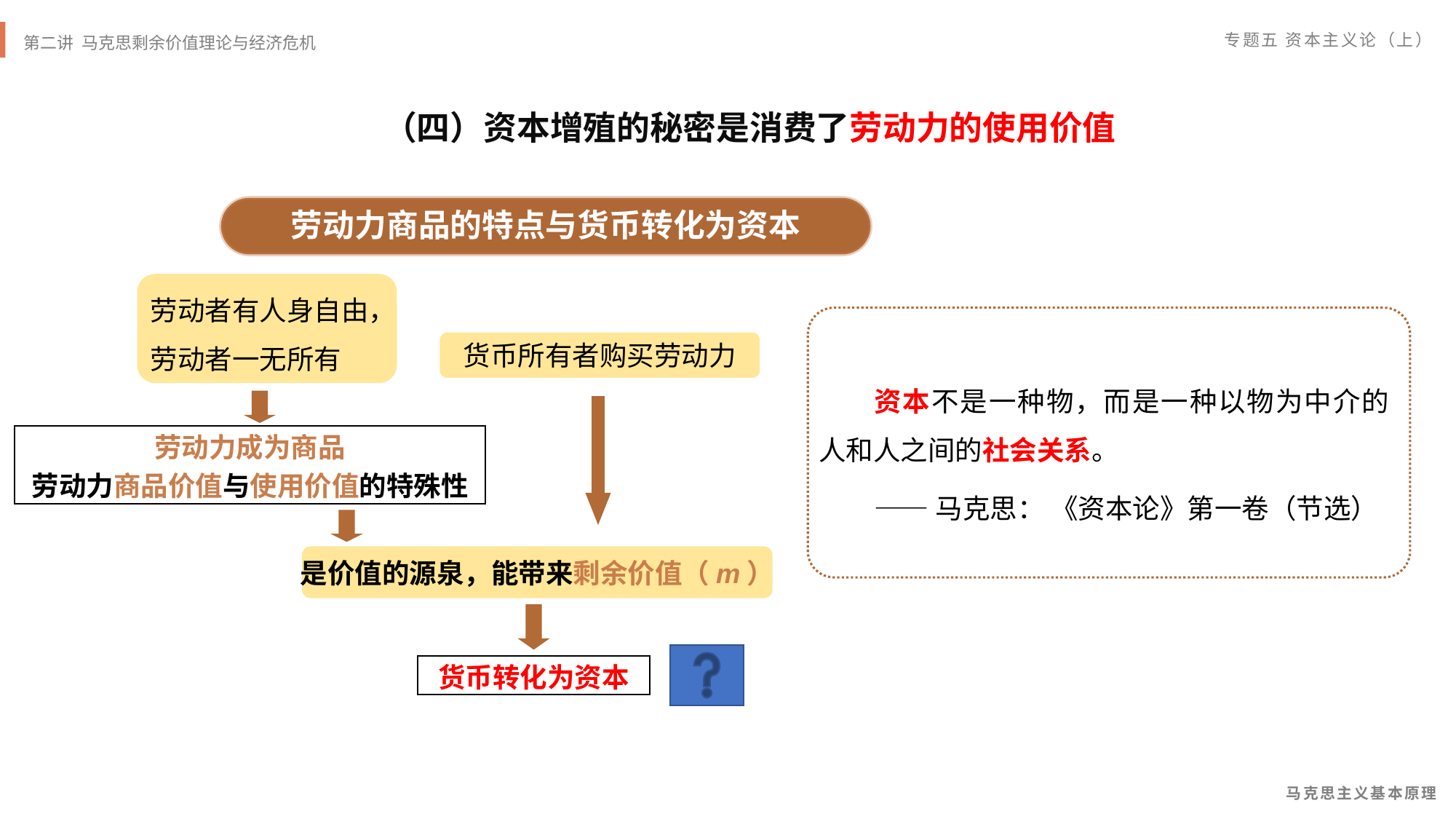

（四）资本增殖的秘密是消费了劳动力的使用价值
劳动力商品的特点与货币转化为资本
劳动者有人身自由，
劳动者一无所有

货币所有者购买劳动力
资本不是一种物，而是一种以物为中介的人和人之间的社会关系。
——马克思： 《资本论》第一卷（节选）

劳动力成为商品
劳动力商品价值与使用价值的特殊性

是价值的源泉，能带来剩余价值（m）

货币转化为资本